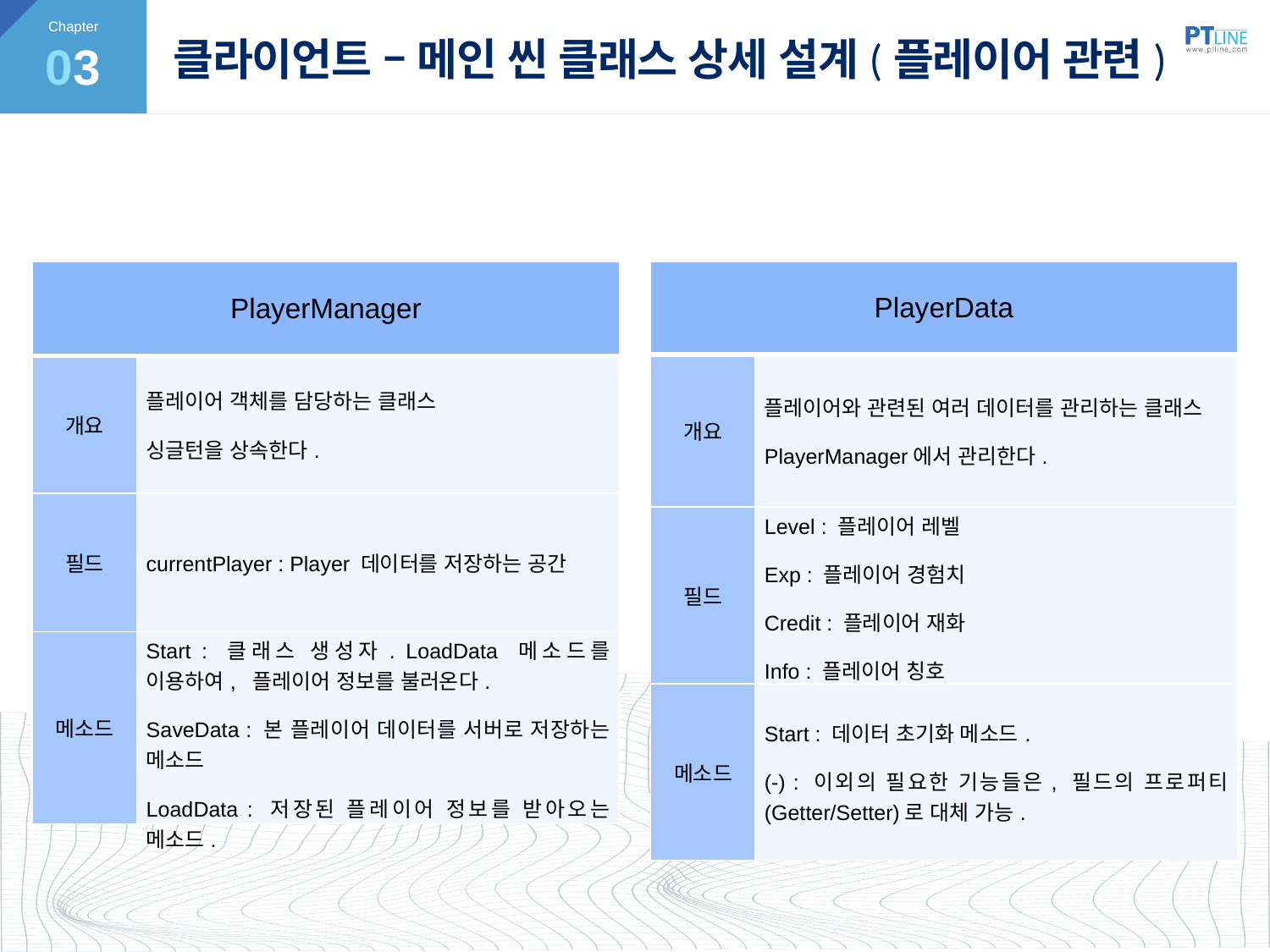

03
# 클라이언트 – 메인 씬 클래스 상세 설계(플레이어 관련)
| PlayerManager |  |
| --- | --- |
| 개요 | 플레이어 객체를 담당하는 클래스 싱글턴을 상속한다. |
| 필드 | currentPlayer : Player 데이터를 저장하는 공간 |
| 메소드 | Start : 클래스 생성자. LoadData 메소드를 이용하여, 플레이어 정보를 불러온다. SaveData : 본 플레이어 데이터를 서버로 저장하는 메소드 LoadData : 저장된 플레이어 정보를 받아오는 메소드. |
| PlayerData |  |
| --- | --- |
| 개요 | 플레이어와 관련된 여러 데이터를 관리하는 클래스 PlayerManager에서 관리한다. |
| 필드 | Level : 플레이어 레벨 Exp : 플레이어 경험치 Credit : 플레이어 재화 Info : 플레이어 칭호 |
| 메소드 | Start : 데이터 초기화 메소드. (-) : 이외의 필요한 기능들은, 필드의 프로퍼티 (Getter/Setter)로 대체 가능. |